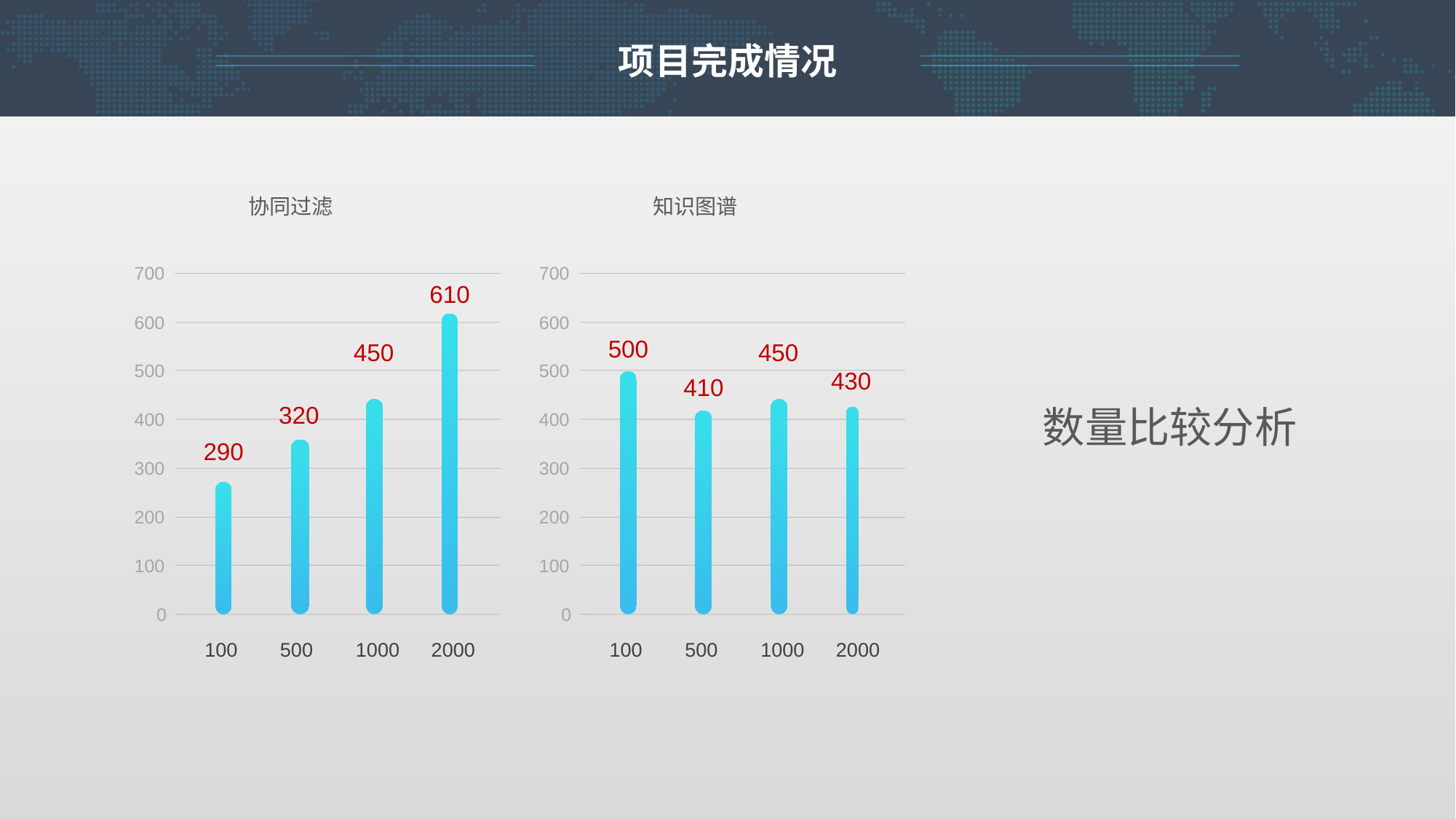

项目完成情况
协同过滤
知识图谱
700

600
500
400
300
200
100
0
100
500
1000
2000
700

600
500
400
300
200
100
0
100
500
1000
2000
610

500
450
450
430
410

320
数量比较分析

290